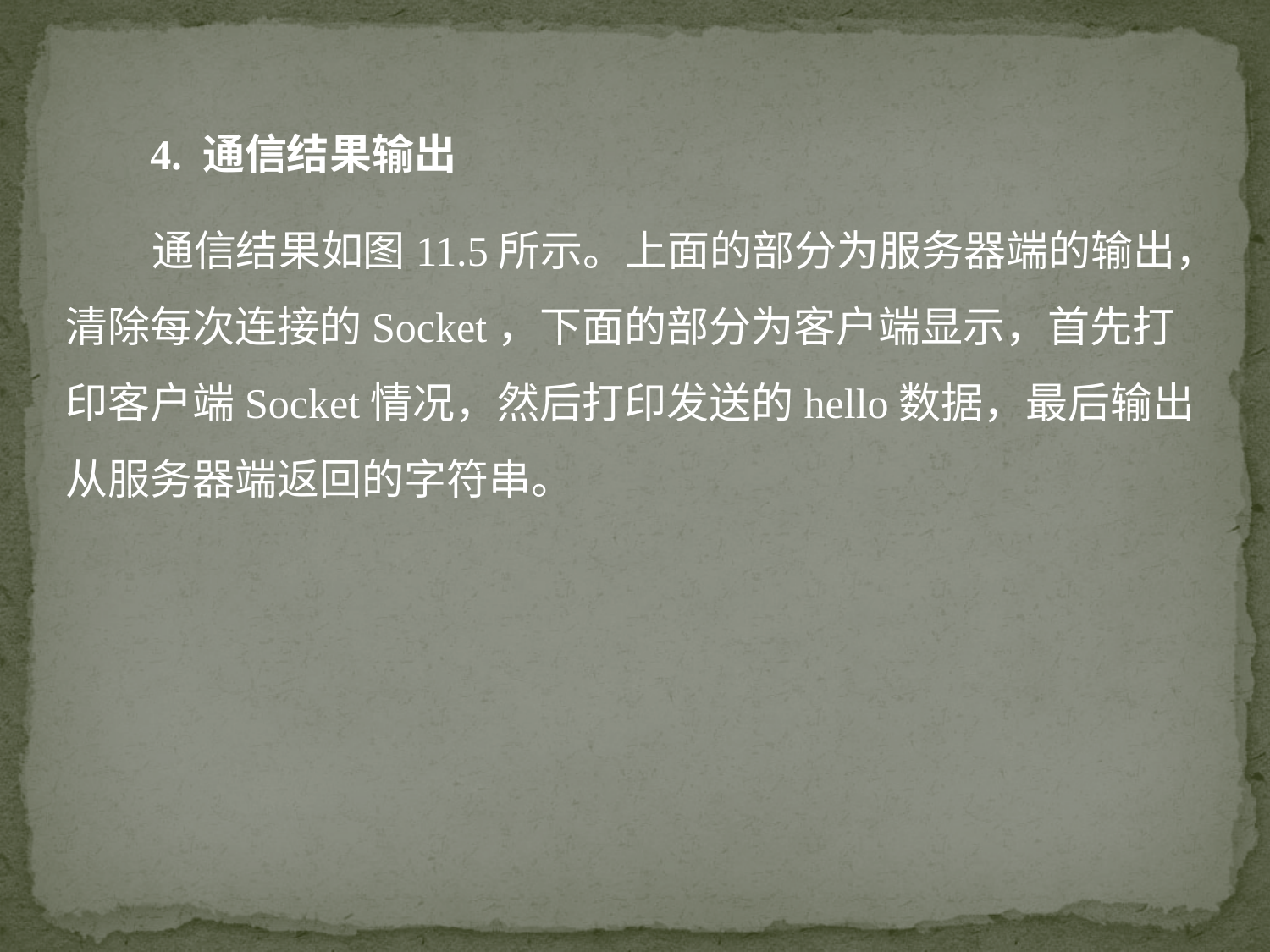

4. 通信结果输出
        通信结果如图11.5所示。上面的部分为服务器端的输出，清除每次连接的Socket，下面的部分为客户端显示，首先打印客户端Socket情况，然后打印发送的hello数据，最后输出从服务器端返回的字符串。